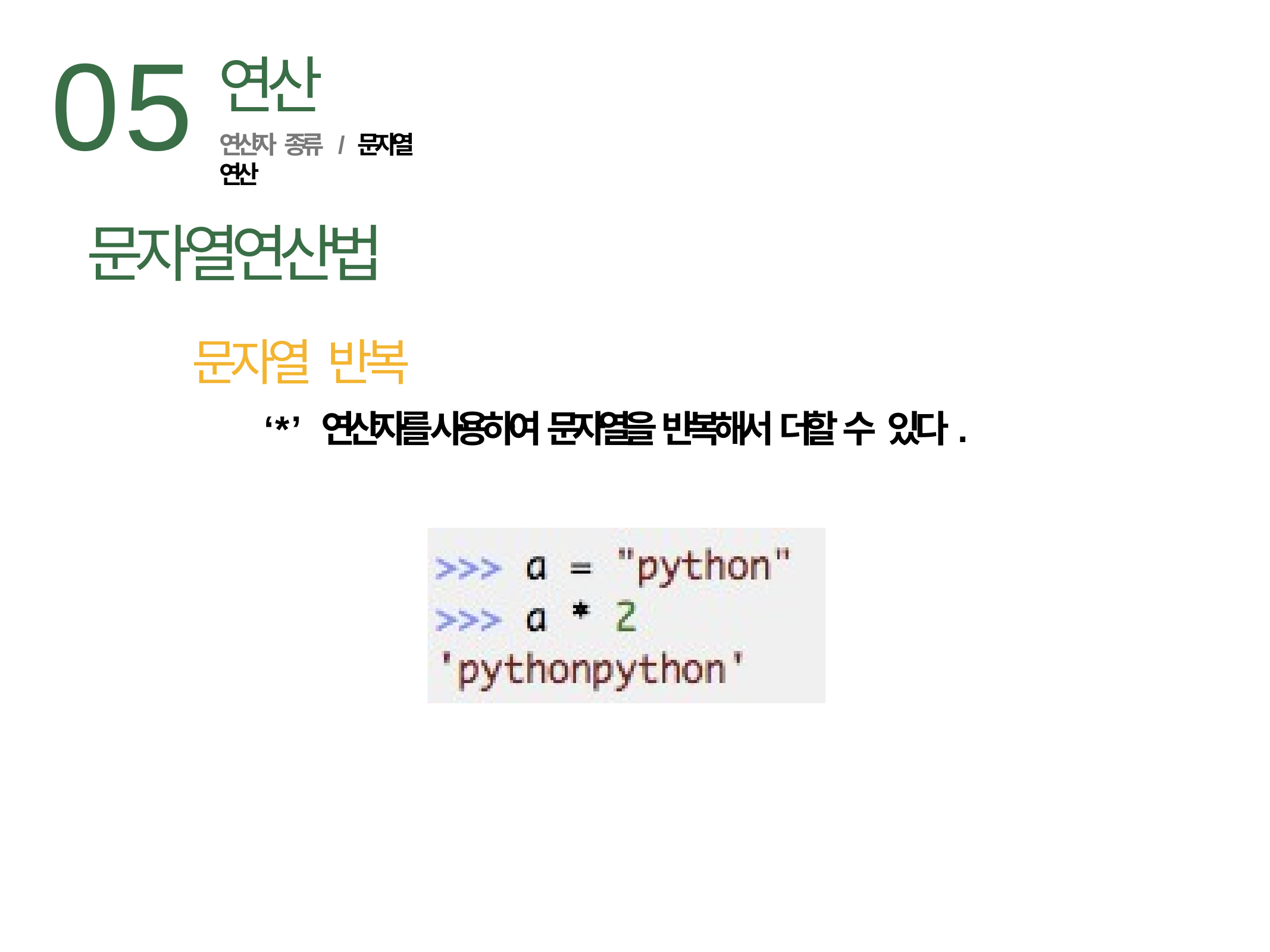

05
연산
연산자 종류	/ 문자열 연산
문자열연산법
문자열 반복
‘*’ 연산자를  사용하여  문자열을  반복해서  더할  수 있다.